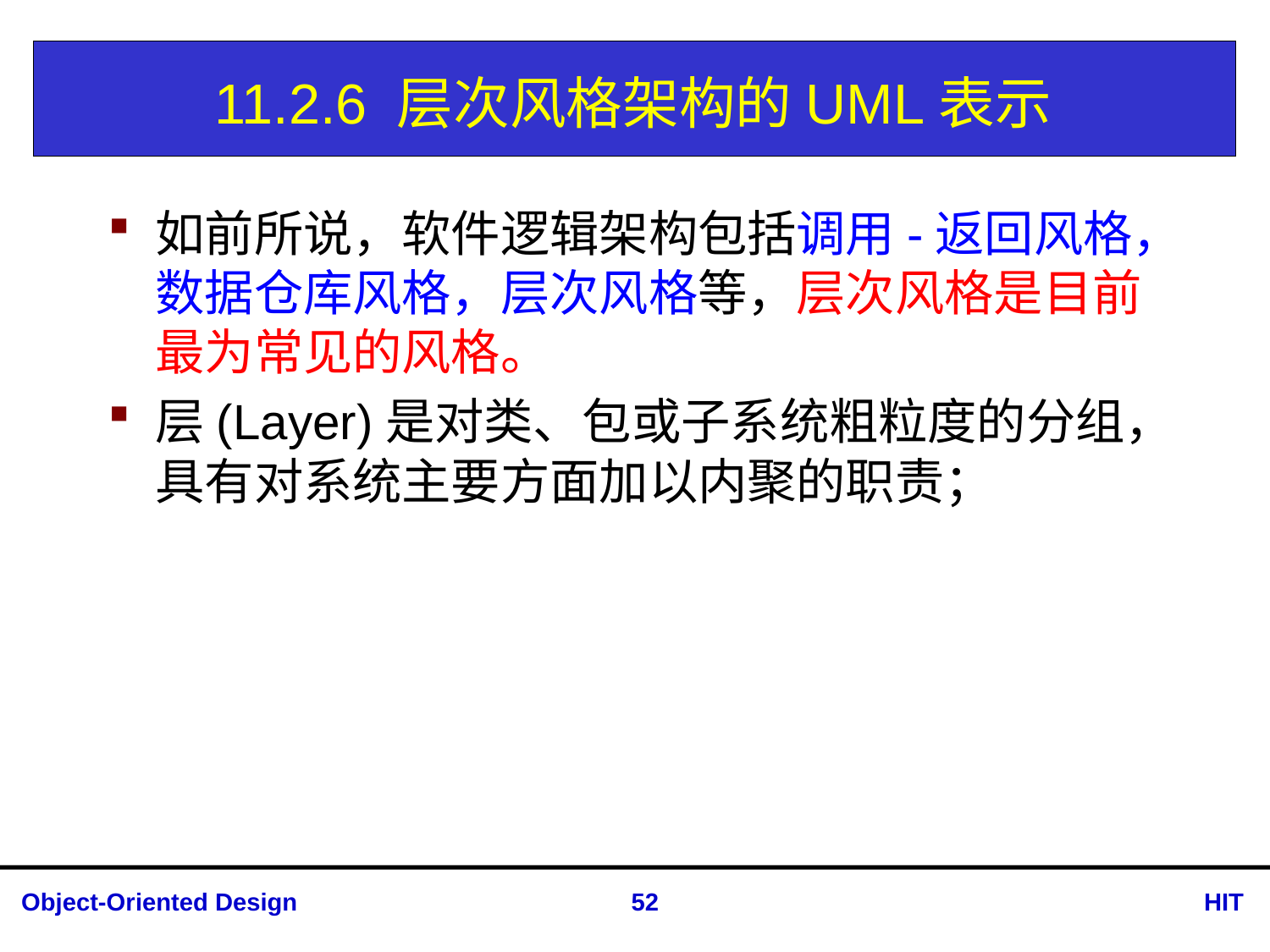

# 11.2.6 层次风格架构的UML表示
如前所说，软件逻辑架构包括调用-返回风格，数据仓库风格，层次风格等，层次风格是目前最为常见的风格。
层(Layer)是对类、包或子系统粗粒度的分组，具有对系统主要方面加以内聚的职责；